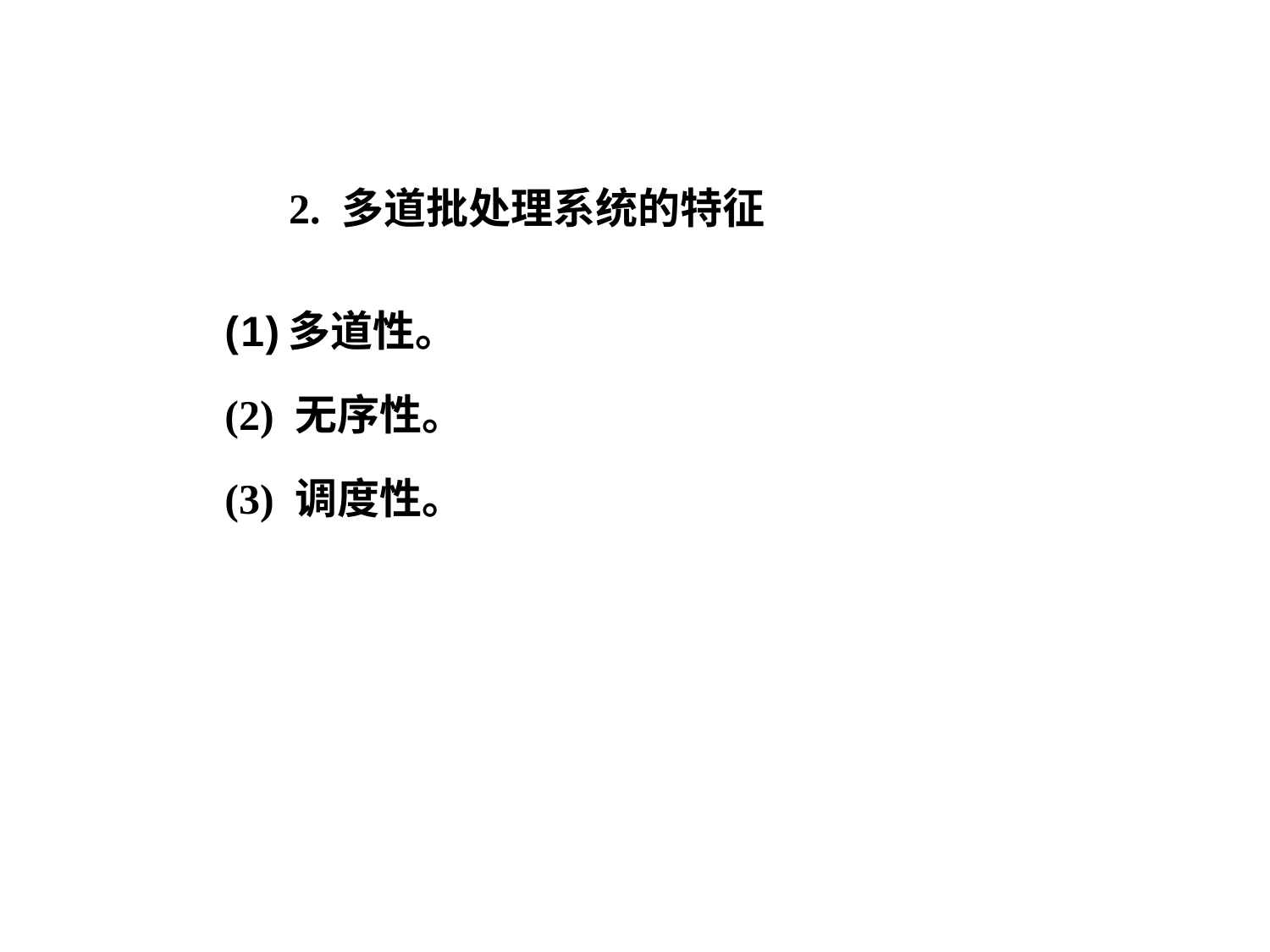

2. 多道批处理系统的特征
多道性。
(2) 无序性。
(3) 调度性。